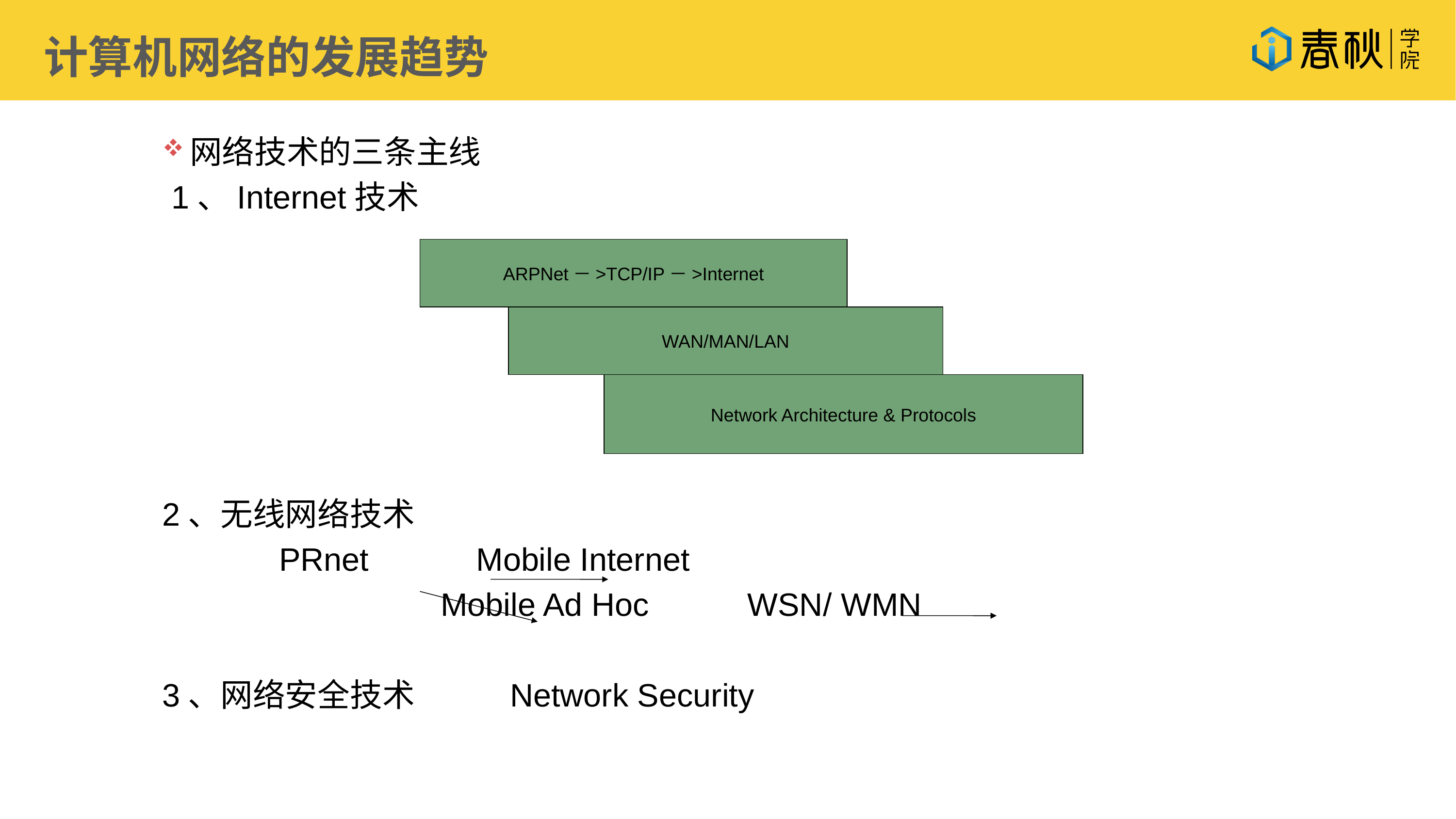

计算机网络的发展趋势
网络技术的三条主线
 1、Internet技术

2、无线网络技术
             PRnet            Mobile Internet
                               Mobile Ad Hoc           WSN/ WMN

3、网络安全技术            Network Security
ARPNet－>TCP/IP－>Internet
WAN/MAN/LAN
Network Architecture & Protocols